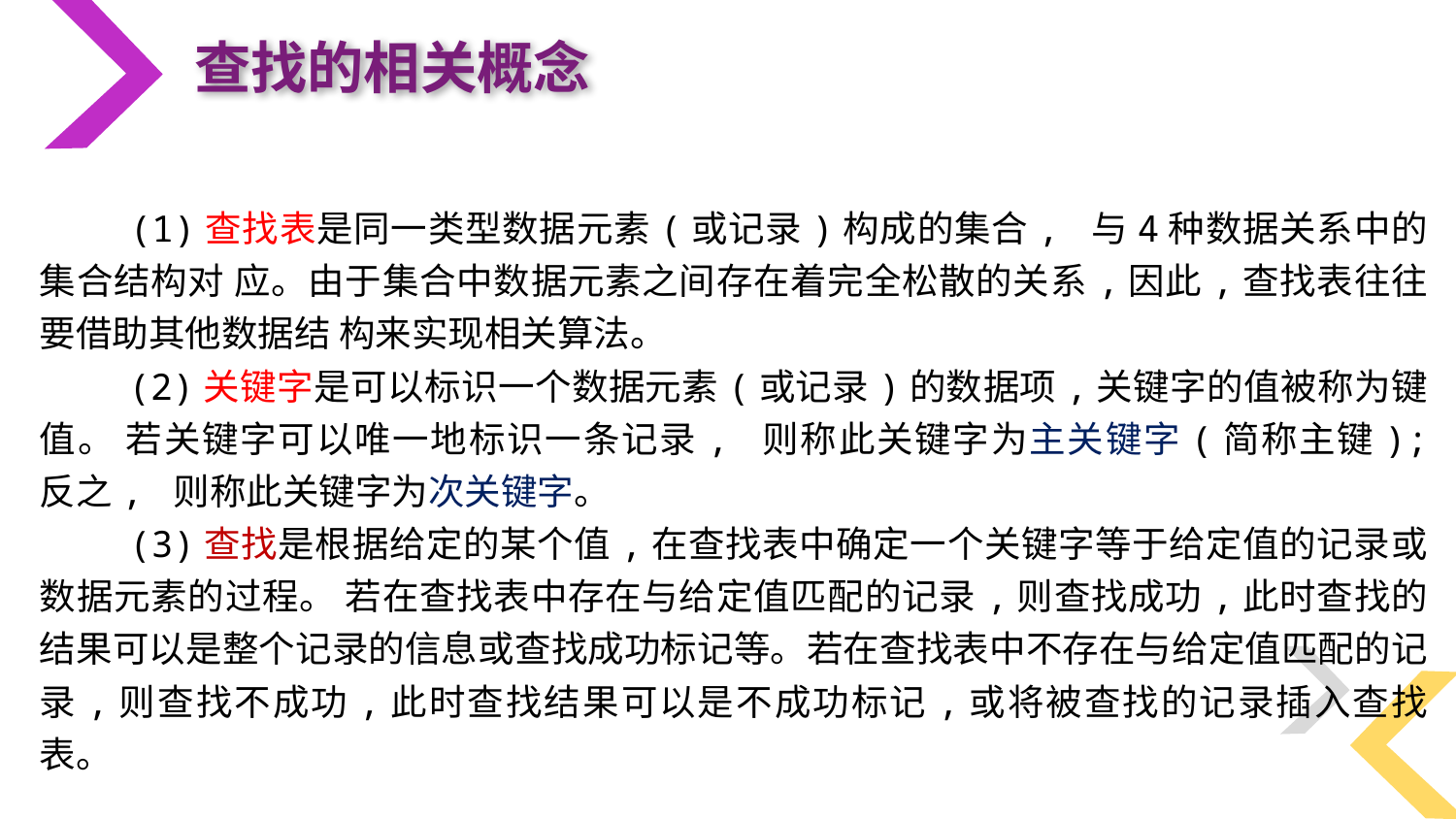

查找的相关概念
    (1)查找表是同一类型数据元素(或记录)构成的集合, 与4种数据关系中的集合结构对 应。由于集合中数据元素之间存在着完全松散的关系,因此,查找表往往要借助其他数据结 构来实现相关算法。
    (2)关键字是可以标识一个数据元素(或记录)的数据项,关键字的值被称为键值。 若关键字可以唯一地标识一条记录, 则称此关键字为主关键字(简称主键); 反之, 则称此关键字为次关键字。
    (3)查找是根据给定的某个值,在查找表中确定一个关键字等于给定值的记录或数据元素的过程。 若在查找表中存在与给定值匹配的记录,则查找成功,此时查找的结果可以是整个记录的信息或查找成功标记等。若在查找表中不存在与给定值匹配的记录,则查找不成功,此时查找结果可以是不成功标记,或将被查找的记录插入查找表。